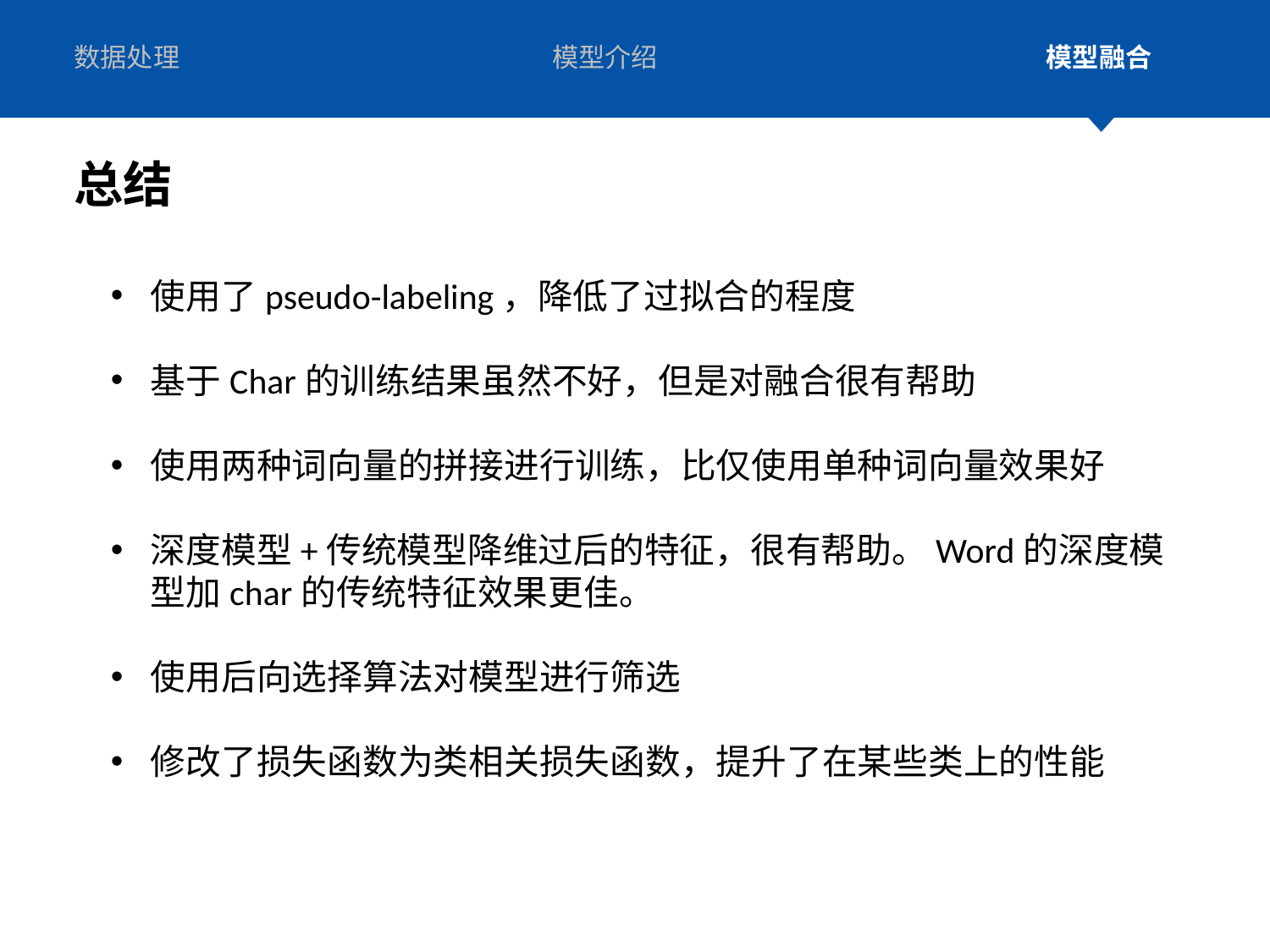

数据处理
模型介绍
模型融合

总结
二、Mo模型介绍
使用了pseudo-labeling，降低了过拟合的程度

基于Char的训练结果虽然不好，但是对融合很有帮助

使用两种词向量的拼接进行训练，比仅使用单种词向量效果好

深度模型+传统模型降维过后的特征，很有帮助。Word的深度模型加char的传统特征效果更佳。

使用后向选择算法对模型进行筛选

修改了损失函数为类相关损失函数，提升了在某些类上的性能